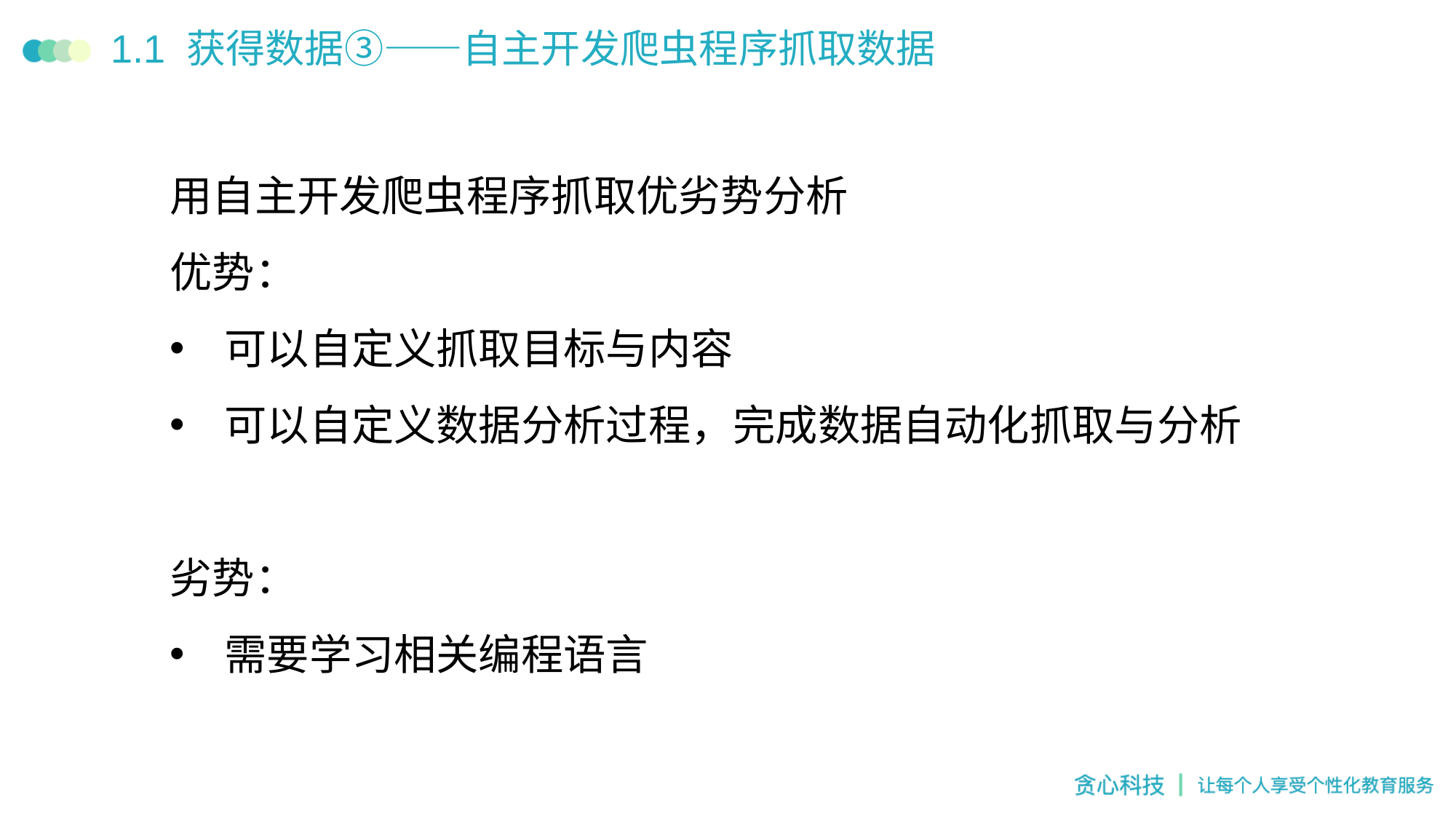

# 1.1 获得数据③——自主开发爬虫程序抓取数据
用自主开发爬虫程序抓取优劣势分析
优势：
可以自定义抓取目标与内容
可以自定义数据分析过程，完成数据自动化抓取与分析

劣势：
需要学习相关编程语言